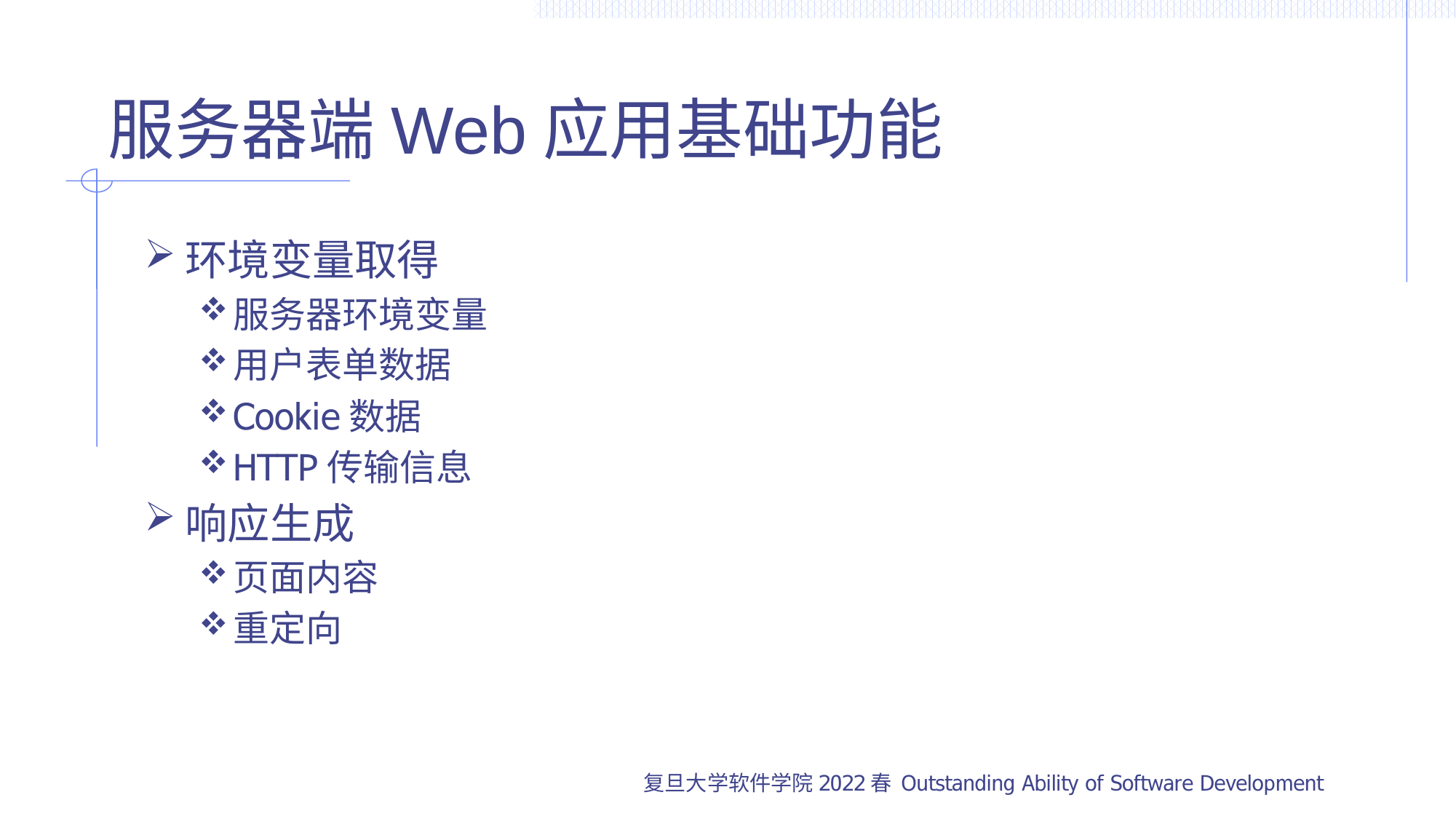

# 服务器端Web应用基础功能
环境变量取得
服务器环境变量
用户表单数据
Cookie数据
HTTP传输信息
响应生成
页面内容
重定向